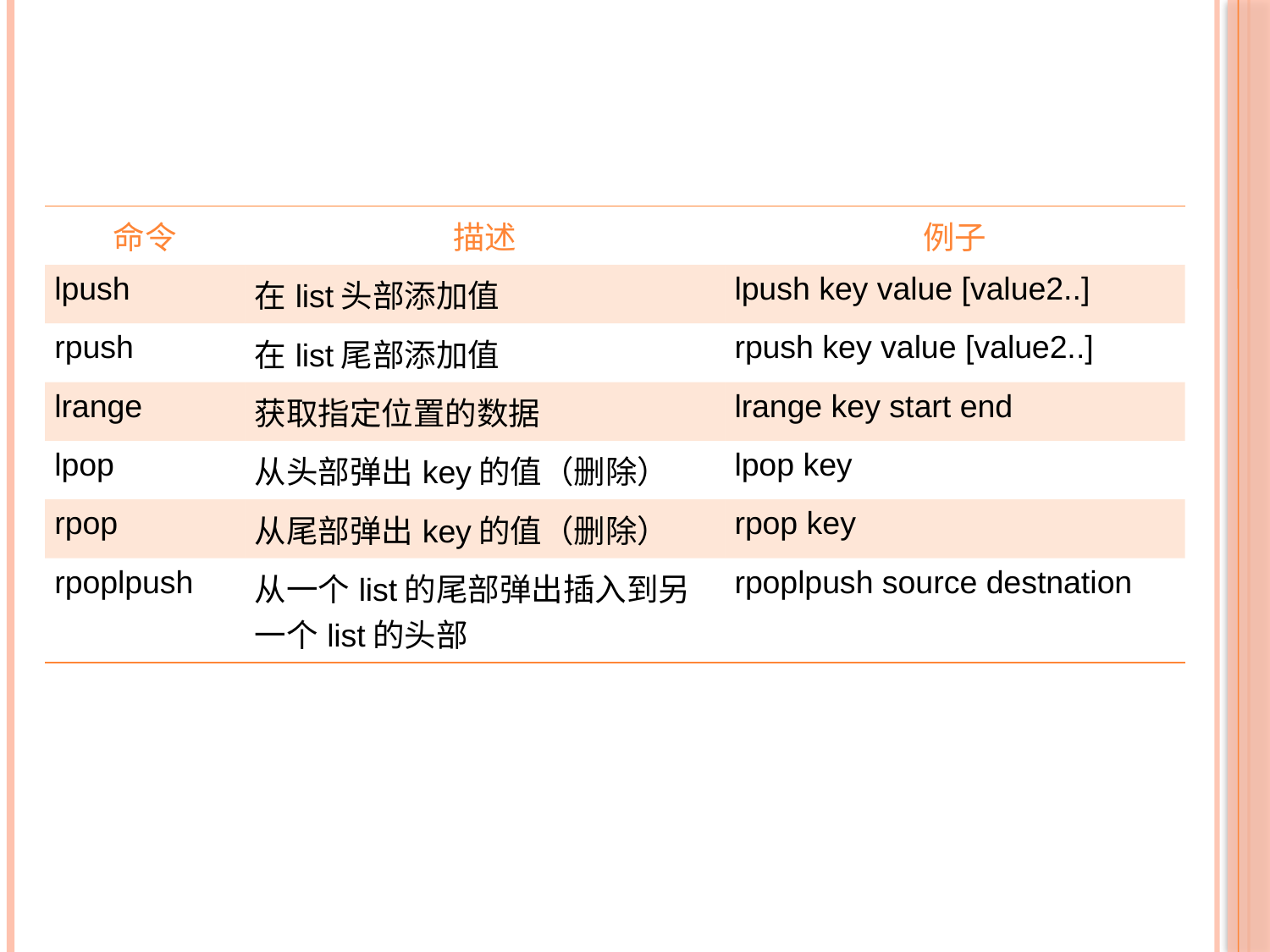

| 命令 | 描述 | 例子 |
| --- | --- | --- |
| lpush | 在list头部添加值 | lpush key value [value2..] |
| rpush | 在list尾部添加值 | rpush key value [value2..] |
| lrange | 获取指定位置的数据 | lrange key start end |
| lpop | 从头部弹出key的值（删除） | lpop key |
| rpop | 从尾部弹出key的值（删除） | rpop key |
| rpoplpush | 从一个list的尾部弹出插入到另一个list的头部 | rpoplpush source destnation |